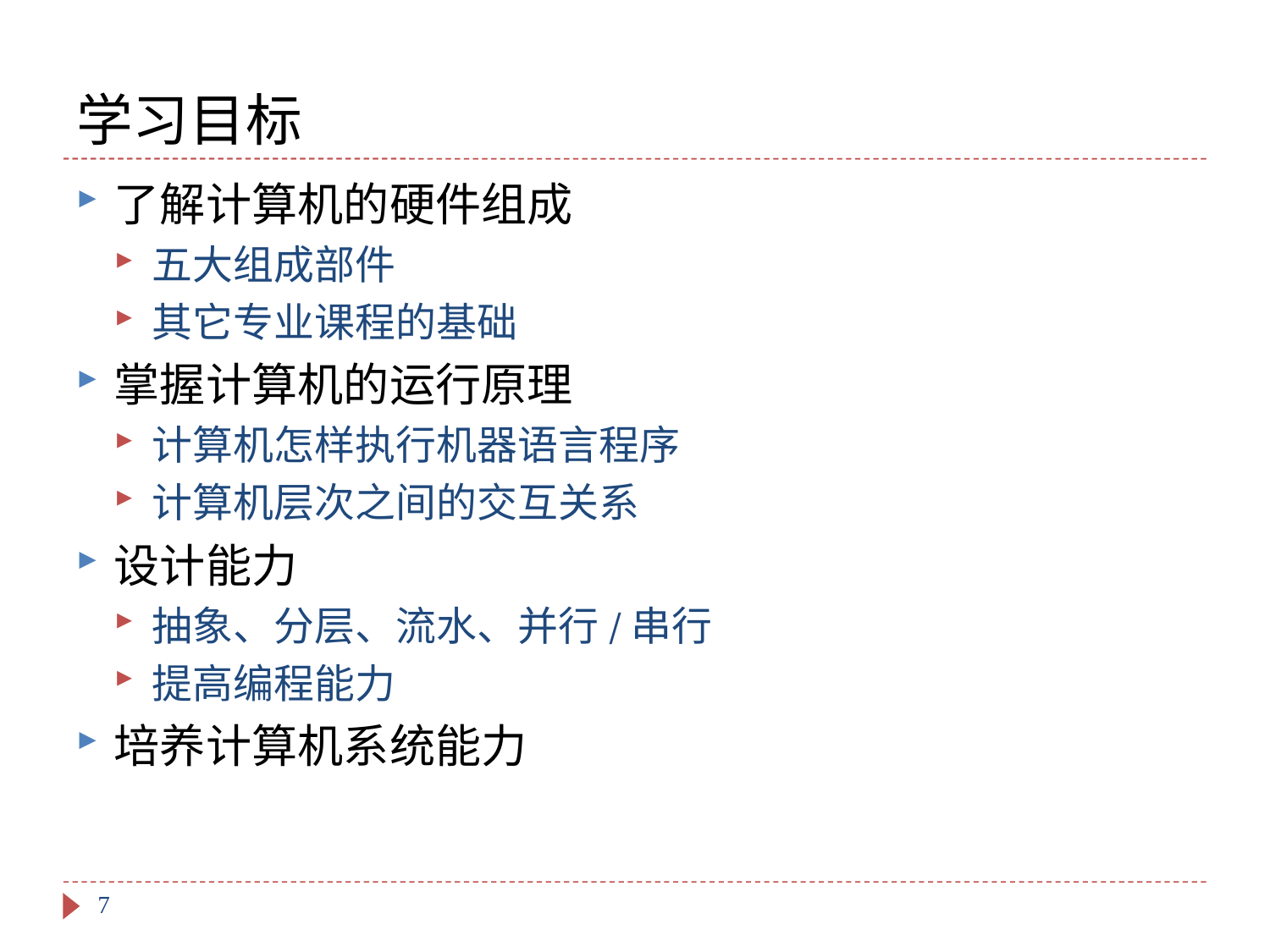

# 学习目标
了解计算机的硬件组成
五大组成部件
其它专业课程的基础
掌握计算机的运行原理
计算机怎样执行机器语言程序
计算机层次之间的交互关系
设计能力
抽象、分层、流水、并行/串行
提高编程能力
培养计算机系统能力
7